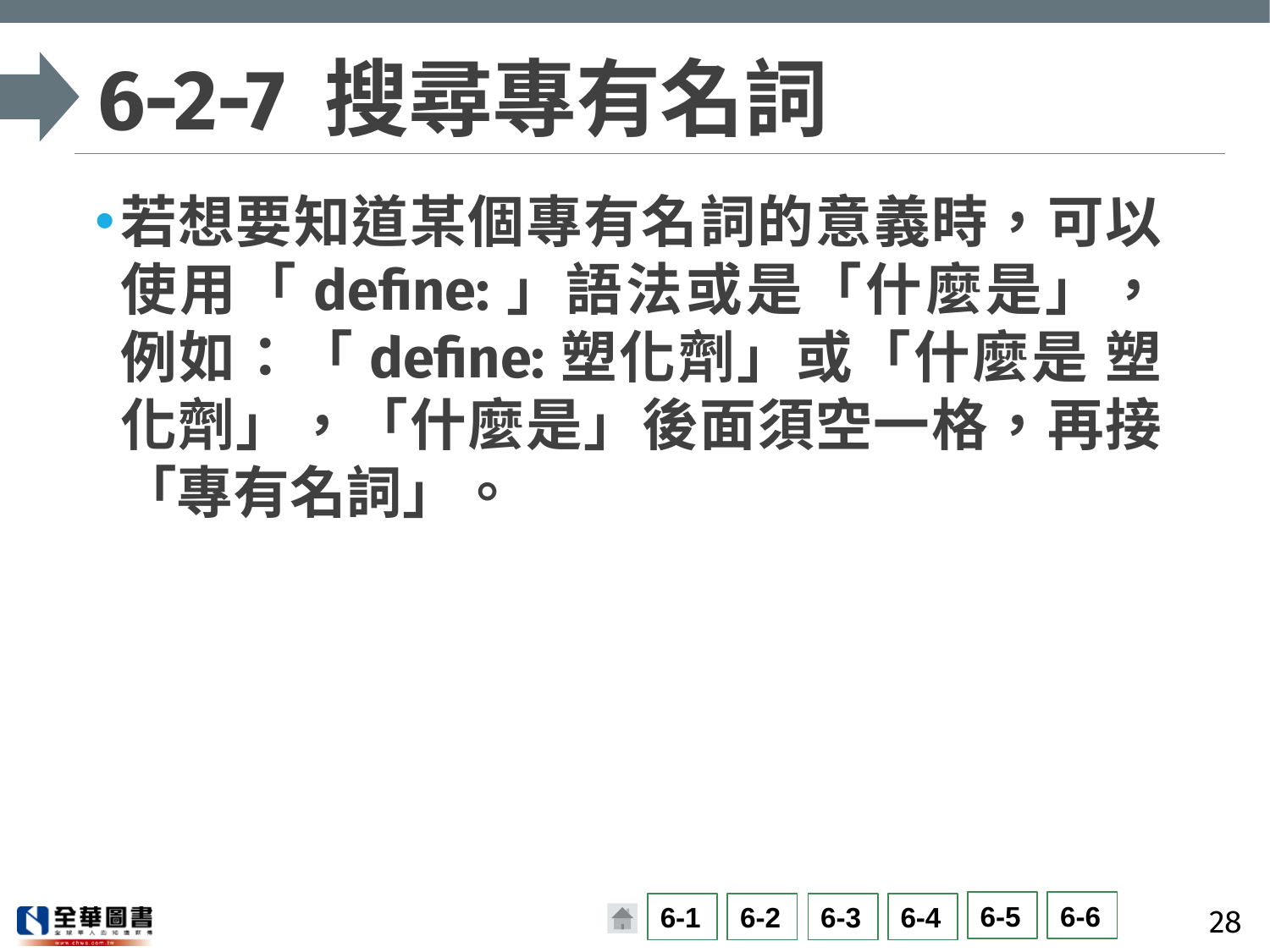

# 6-2-7 搜尋專有名詞
若想要知道某個專有名詞的意義時，可以使用「define:」語法或是「什麼是」，例如：「define:塑化劑」或「什麼是 塑化劑」，「什麼是」後面須空一格，再接「專有名詞」。
28